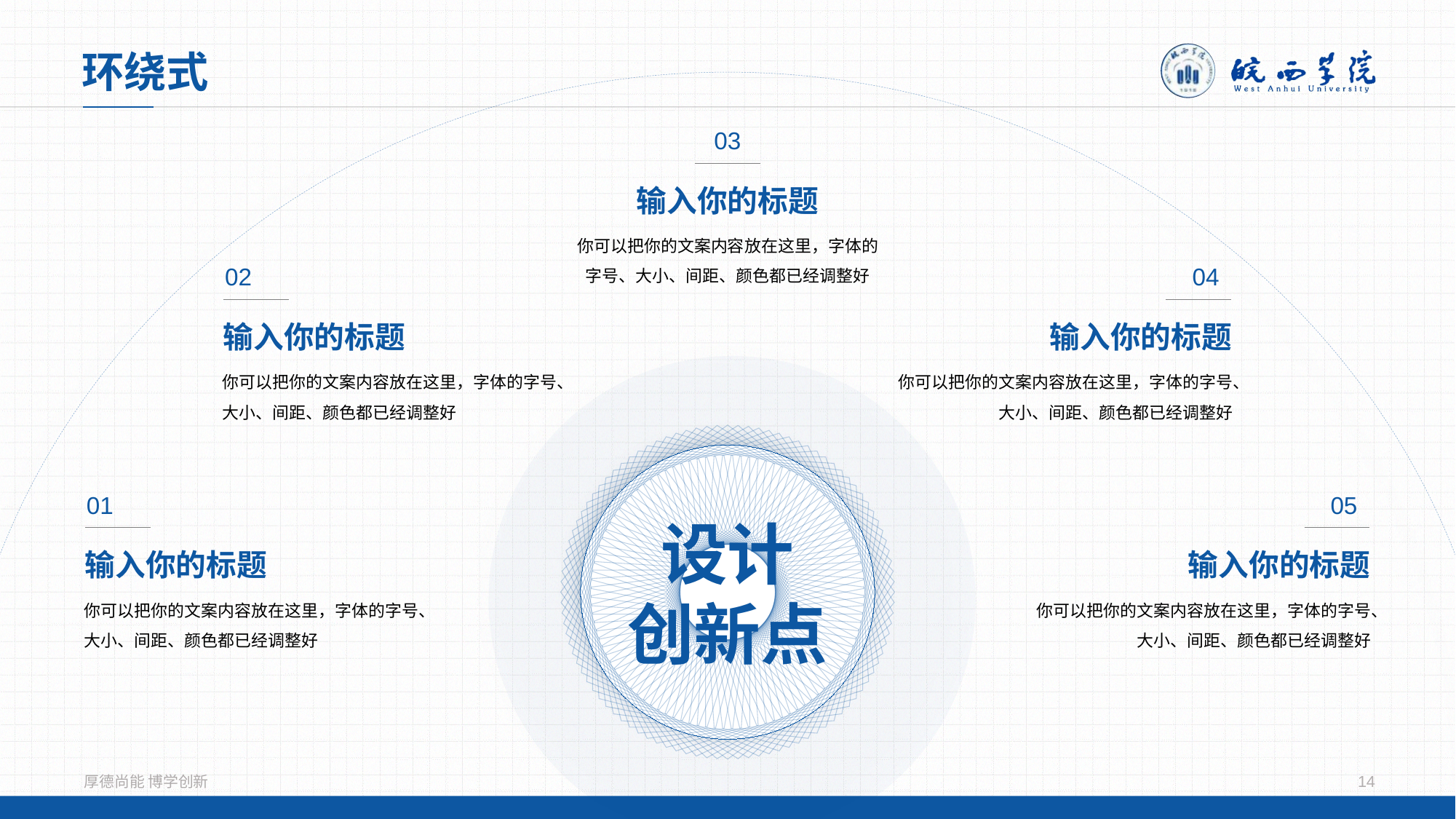

环绕式

03
输入你的标题
你可以把你的文案内容放在这里，字体的字号、大小、间距、颜色都已经调整好
02
输入你的标题
你可以把你的文案内容放在这里，字体的字号、大小、间距、颜色都已经调整好
04
输入你的标题
你可以把你的文案内容放在这里，字体的字号、大小、间距、颜色都已经调整好

设计
创新点
01
输入你的标题
你可以把你的文案内容放在这里，字体的字号、大小、间距、颜色都已经调整好
05
输入你的标题
你可以把你的文案内容放在这里，字体的字号、大小、间距、颜色都已经调整好
14